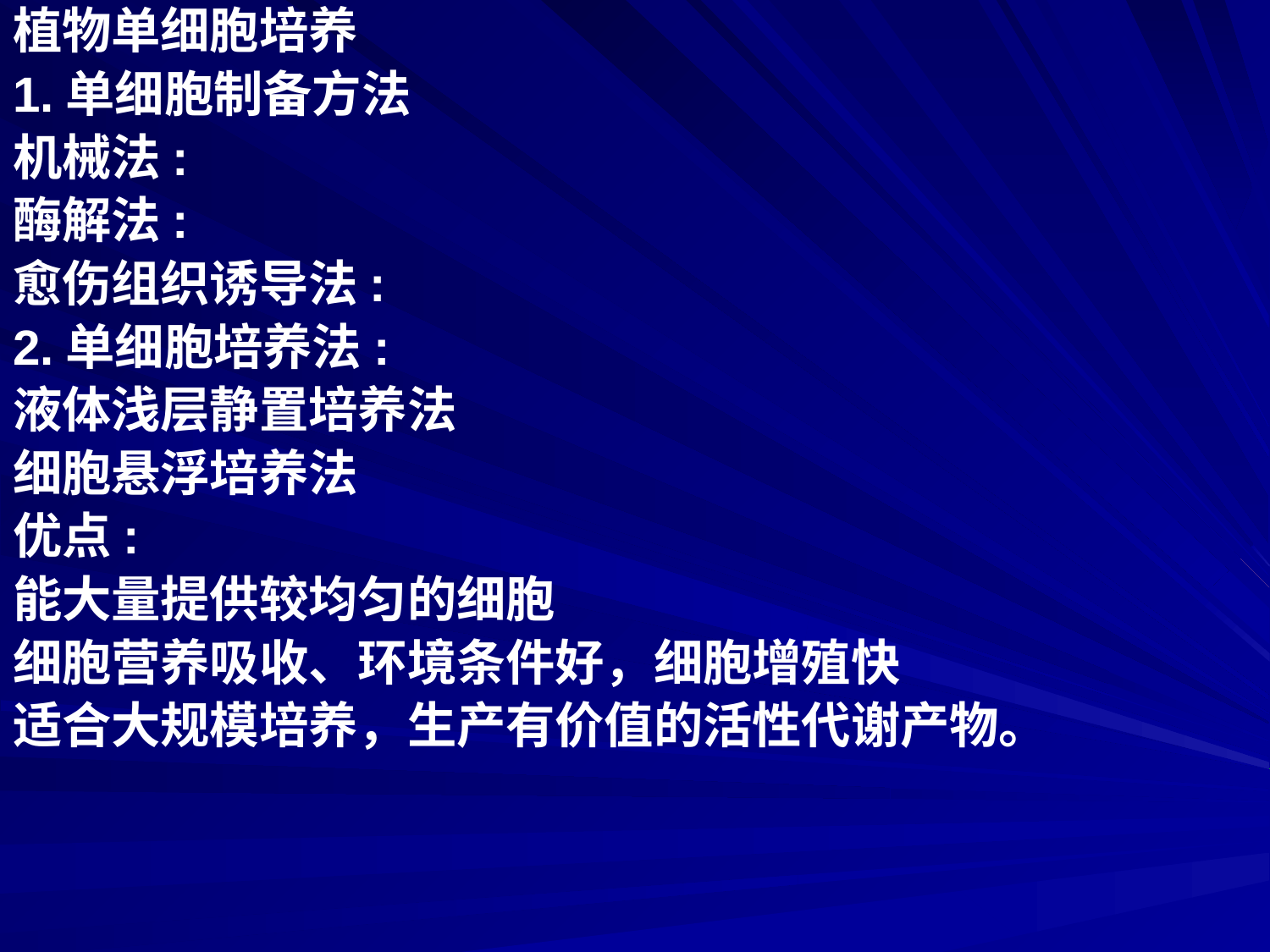

植物单细胞培养
1.单细胞制备方法
机械法:
酶解法:
愈伤组织诱导法:
2.单细胞培养法:
液体浅层静置培养法
细胞悬浮培养法
优点:
能大量提供较均匀的细胞
细胞营养吸收、环境条件好，细胞增殖快
适合大规模培养，生产有价值的活性代谢产物。